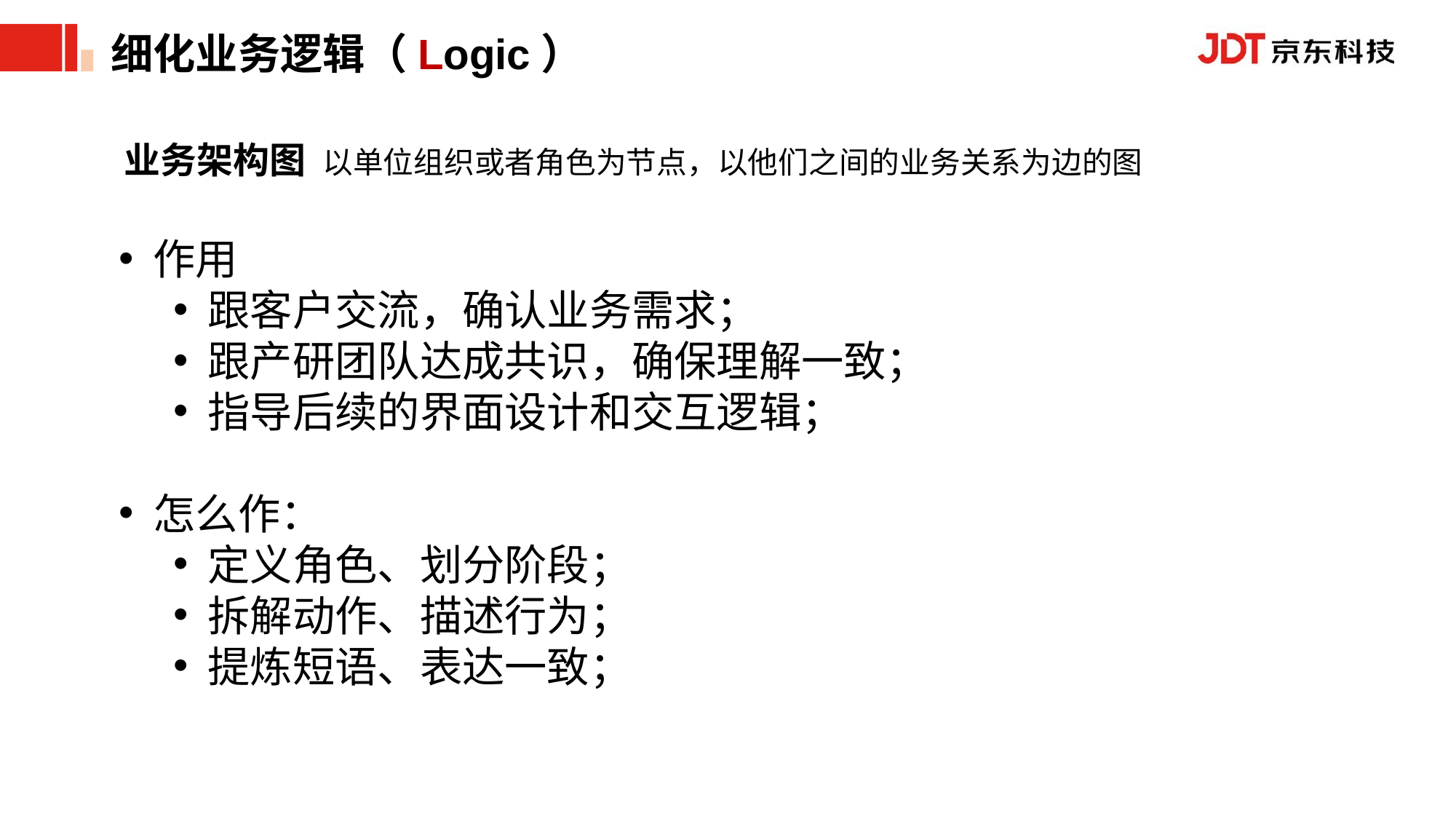

# 细化业务逻辑（Logic）
业务架构图  以单位组织或者角色为节点，以他们之间的业务关系为边的图
作用
跟客户交流，确认业务需求；
跟产研团队达成共识，确保理解一致；
指导后续的界面设计和交互逻辑；

怎么作：
定义角色、划分阶段；
拆解动作、描述行为；
提炼短语、表达一致；